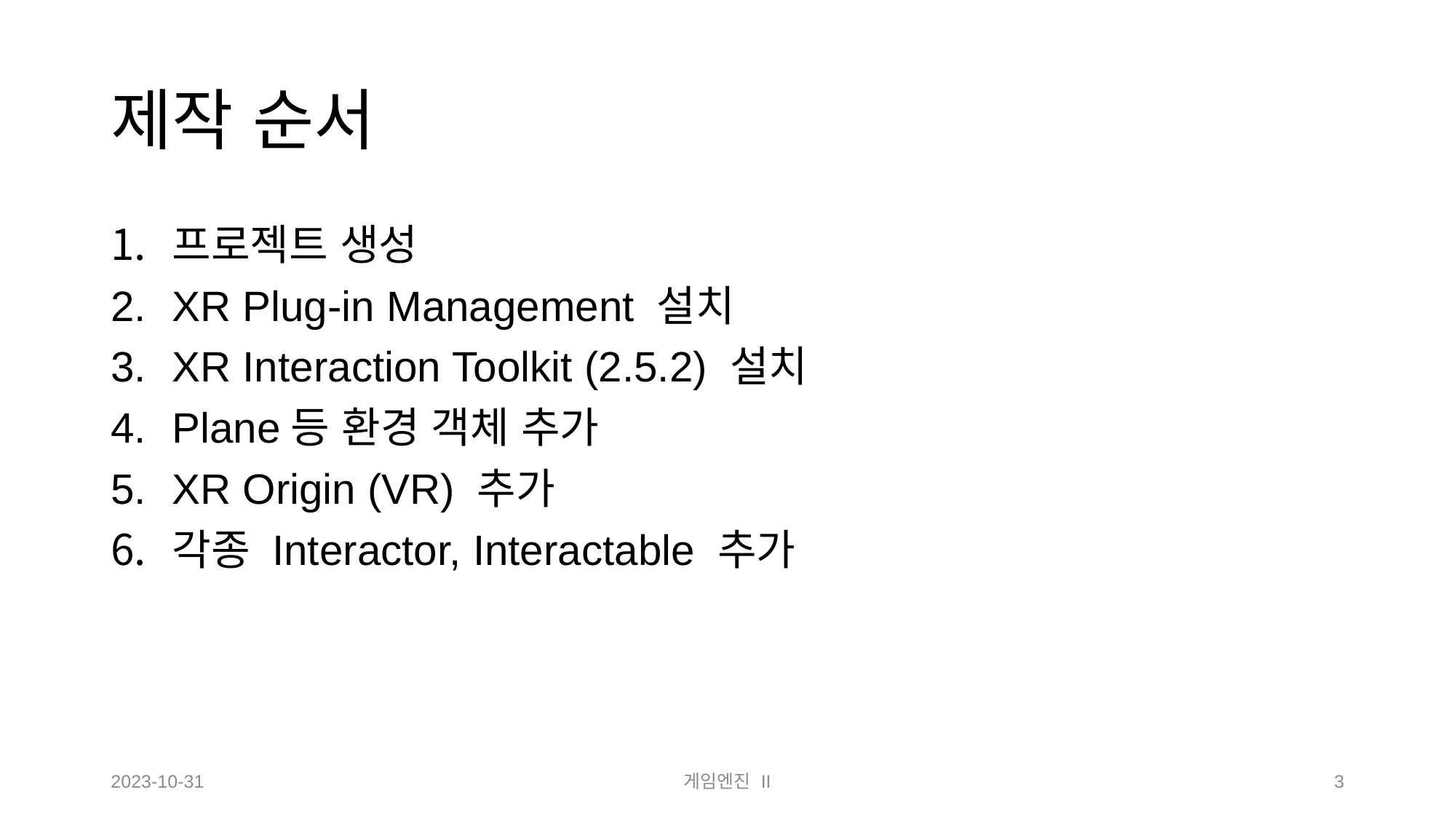

# 제작 순서
프로젝트 생성
XR Plug-in Management 설치
XR Interaction Toolkit (2.5.2) 설치
Plane등 환경 객체 추가
XR Origin (VR) 추가
각종 Interactor, Interactable 추가
2023-10-31
게임엔진 II
3